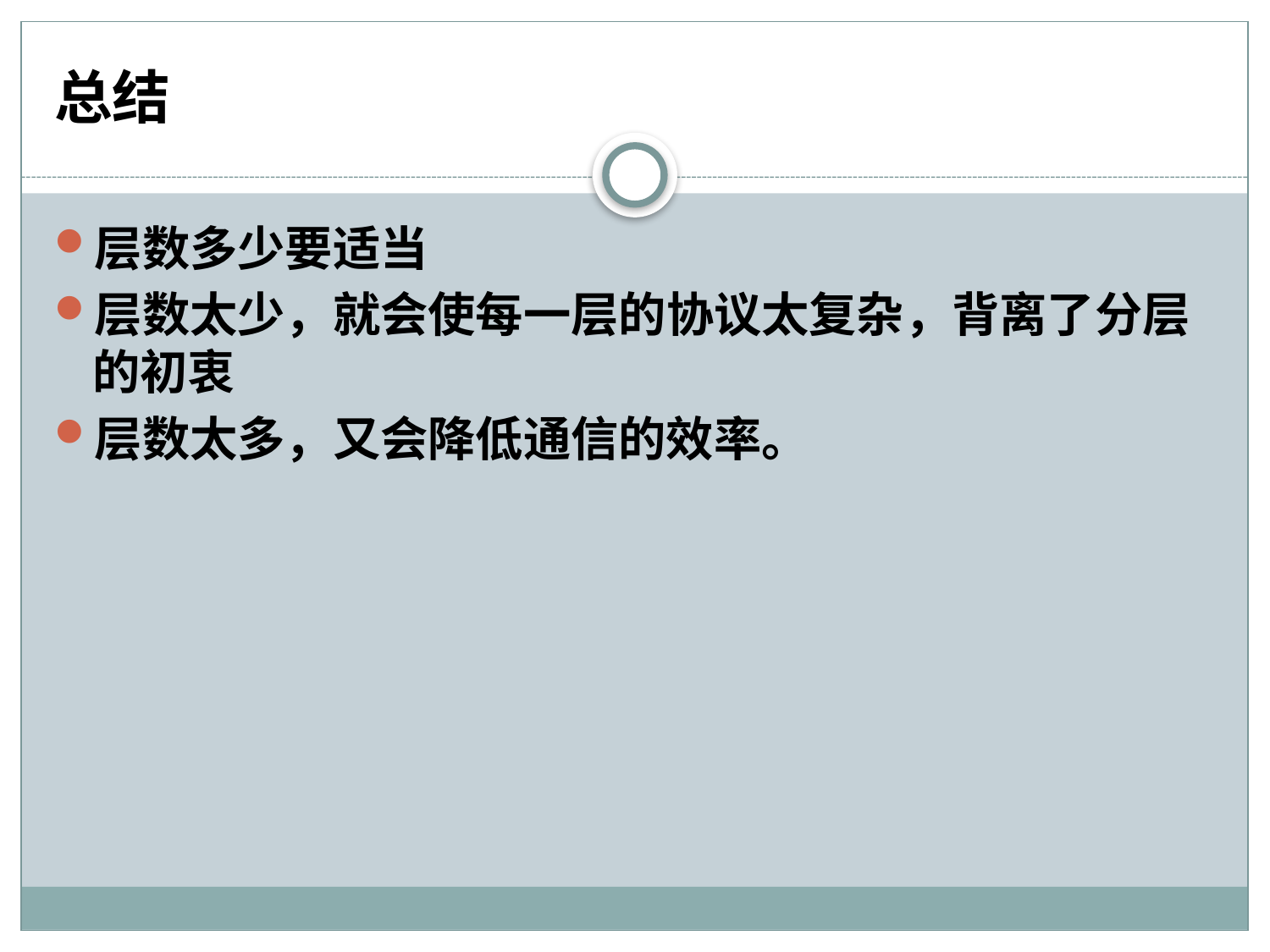

# 总结
层数多少要适当
层数太少，就会使每一层的协议太复杂，背离了分层的初衷
层数太多，又会降低通信的效率。